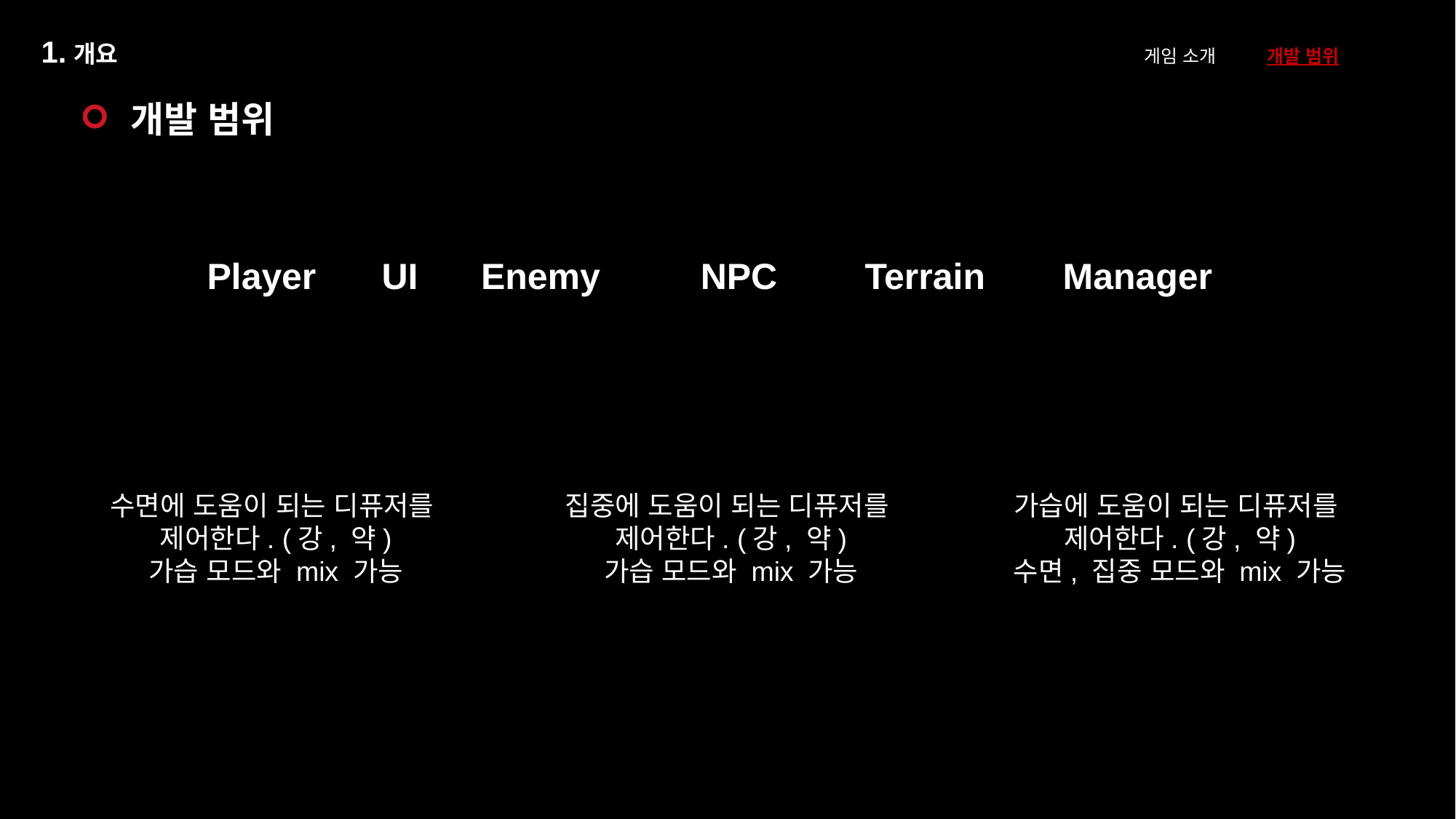

1.개요
게임 소개          개발 범위
개발 범위

Terrain
Manager
NPC
UI
Enemy
Player
수면에 도움이 되는 디퓨저를
제어한다. (강, 약)
가습 모드와 mix 가능
집중에 도움이 되는 디퓨저를
제어한다. (강, 약)
가습 모드와 mix 가능
가습에 도움이 되는 디퓨저를
제어한다. (강, 약)
수면, 집중 모드와 mix 가능